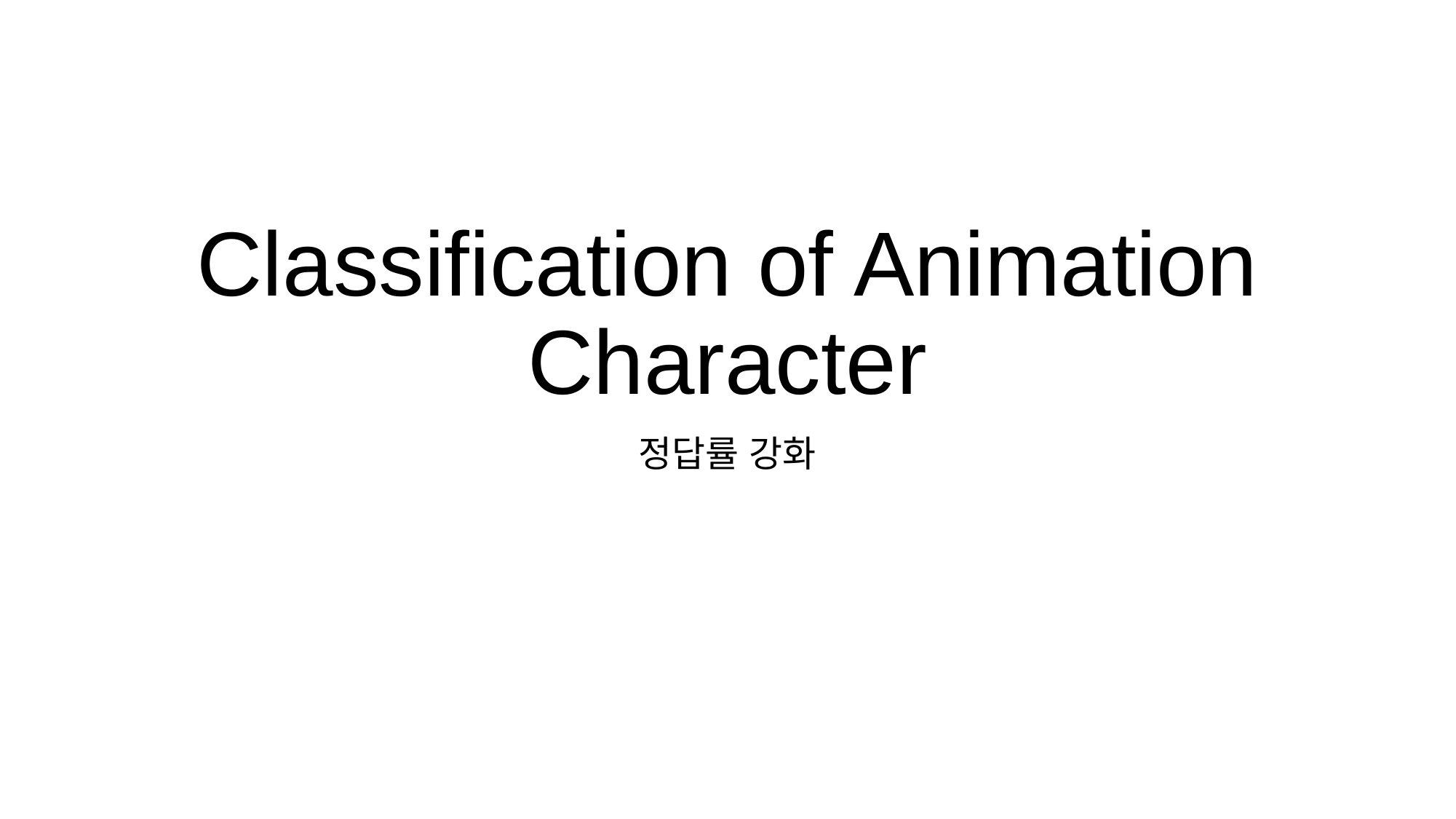

# Classification of Animation Character
정답률 강화